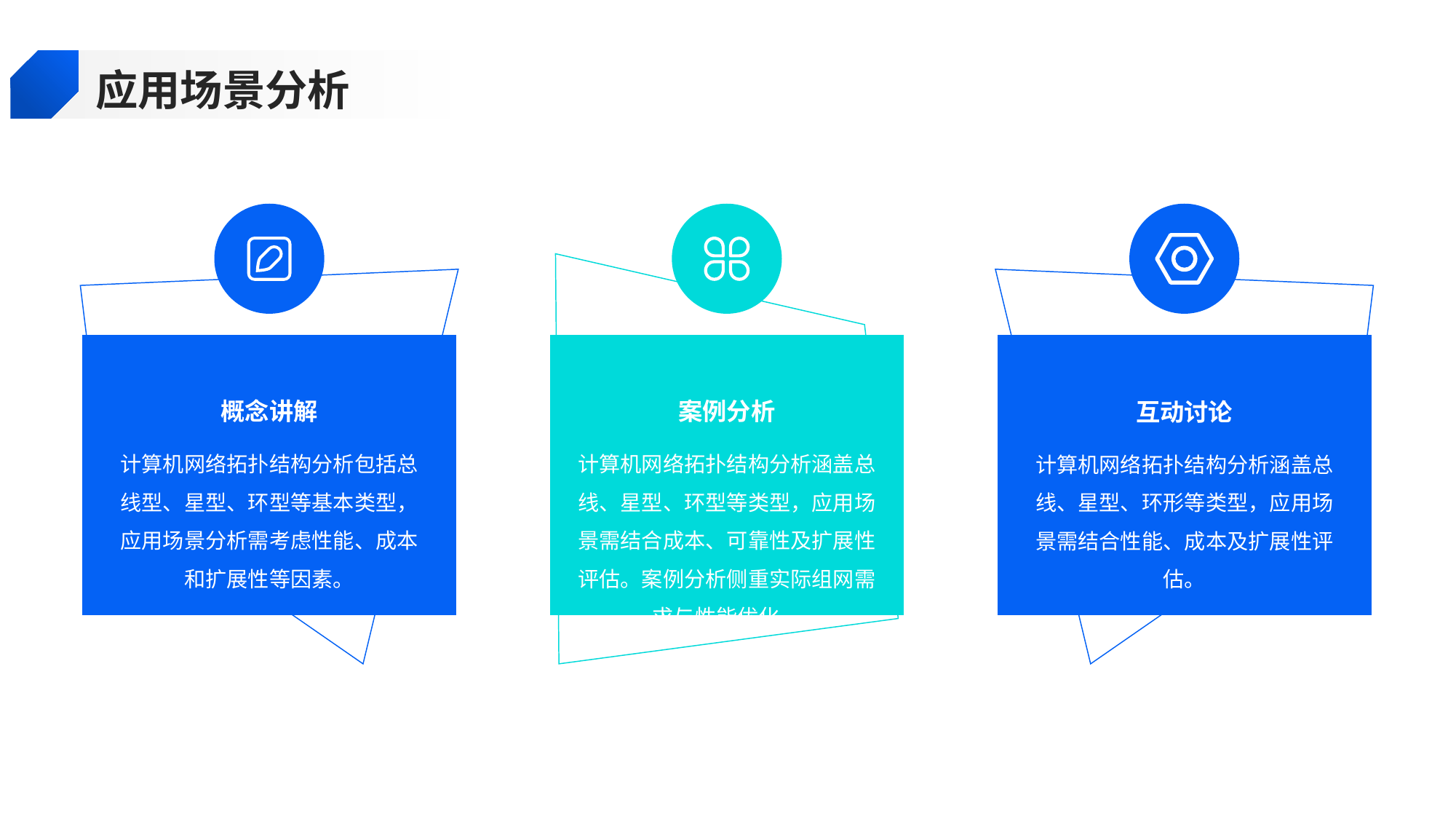

应用场景分析

概念讲解
案例分析
互动讨论
计算机网络拓扑结构分析包括总线型、星型、环型等基本类型，应用场景分析需考虑性能、成本和扩展性等因素。
计算机网络拓扑结构分析涵盖总线、星型、环型等类型，应用场景需结合成本、可靠性及扩展性评估。案例分析侧重实际组网需求与性能优化。
计算机网络拓扑结构分析涵盖总线、星型、环形等类型，应用场景需结合性能、成本及扩展性评估。